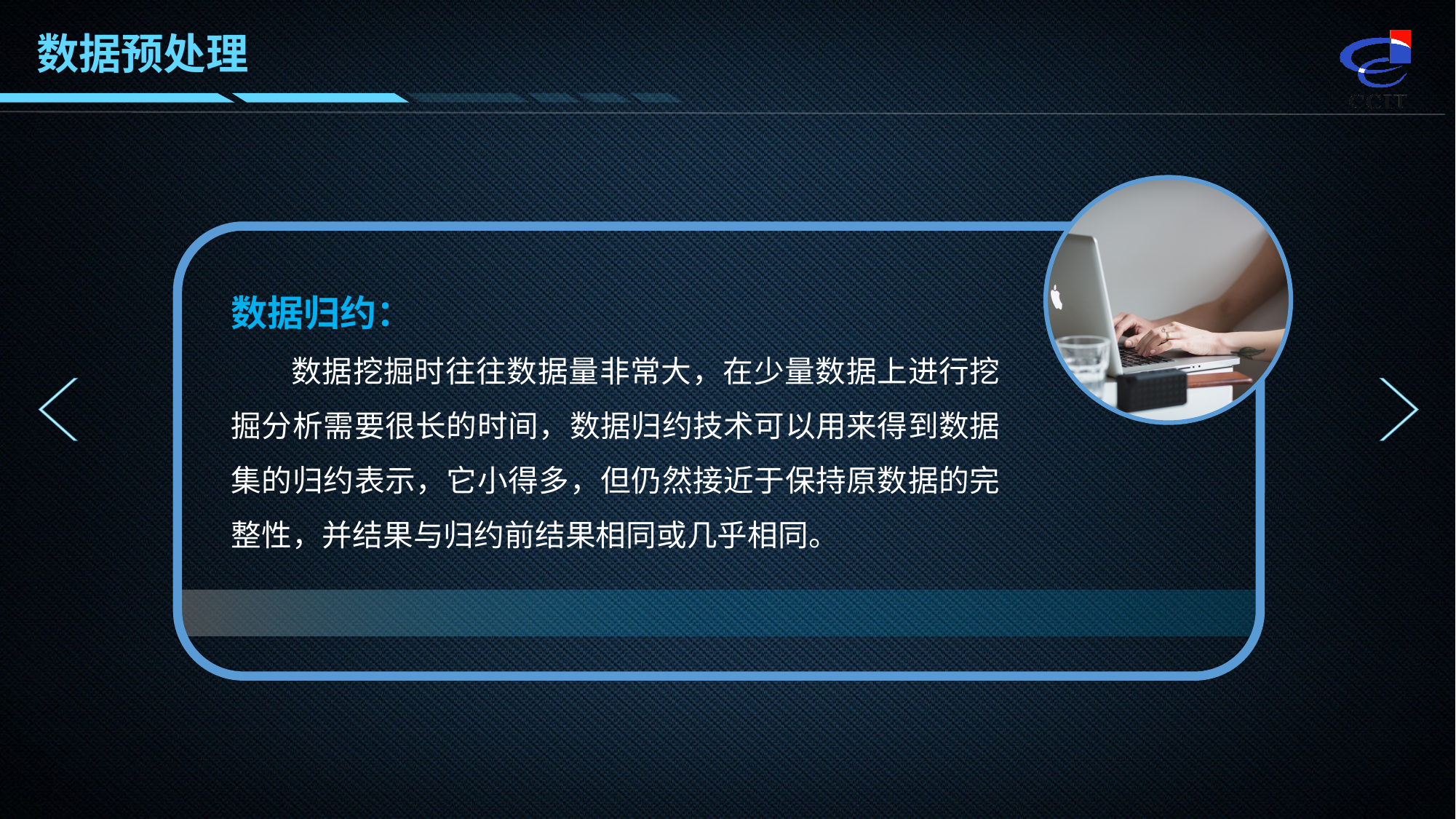

数据预处理

数据归约：
数据挖掘时往往数据量非常大，在少量数据上进行挖掘分析需要很长的时间，数据归约技术可以用来得到数据集的归约表示，它小得多，但仍然接近于保持原数据的完整性，并结果与归约前结果相同或几乎相同。